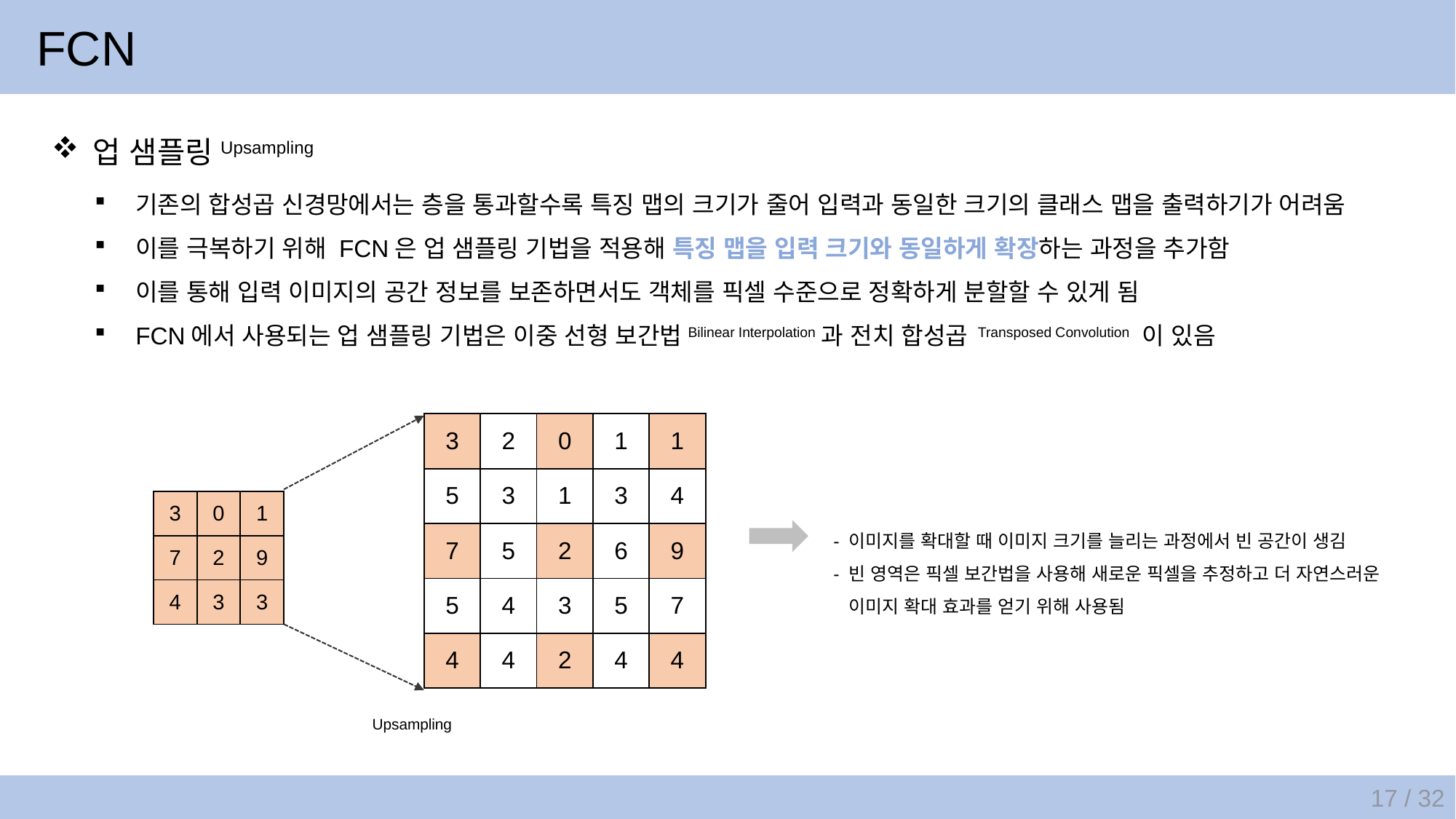

FCN
업 샘플링Upsampling
기존의 합성곱 신경망에서는 층을 통과할수록 특징 맵의 크기가 줄어 입력과 동일한 크기의 클래스 맵을 출력하기가 어려움
이를 극복하기 위해 FCN은 업 샘플링 기법을 적용해 특징 맵을 입력 크기와 동일하게 확장하는 과정을 추가함
이를 통해 입력 이미지의 공간 정보를 보존하면서도 객체를 픽셀 수준으로 정확하게 분할할 수 있게 됨
FCN에서 사용되는 업 샘플링 기법은 이중 선형 보간법Bilinear Interpolation과 전치 합성곱 Transposed Convolution 이 있음
| 3 | 2 | 0 | 1 | 1 |
| --- | --- | --- | --- | --- |
| 5 | 3 | 1 | 3 | 4 |
| 7 | 5 | 2 | 6 | 9 |
| 5 | 4 | 3 | 5 | 7 |
| 4 | 4 | 2 | 4 | 4 |
| 3 | 0 | 1 |
| --- | --- | --- |
| 7 | 2 | 9 |
| 4 | 3 | 3 |
- 이미지를 확대할 때 이미지 크기를 늘리는 과정에서 빈 공간이 생김
- 빈 영역은 픽셀 보간법을 사용해 새로운 픽셀을 추정하고 더 자연스러운
   이미지 확대 효과를 얻기 위해 사용됨

Upsampling
17 / 32